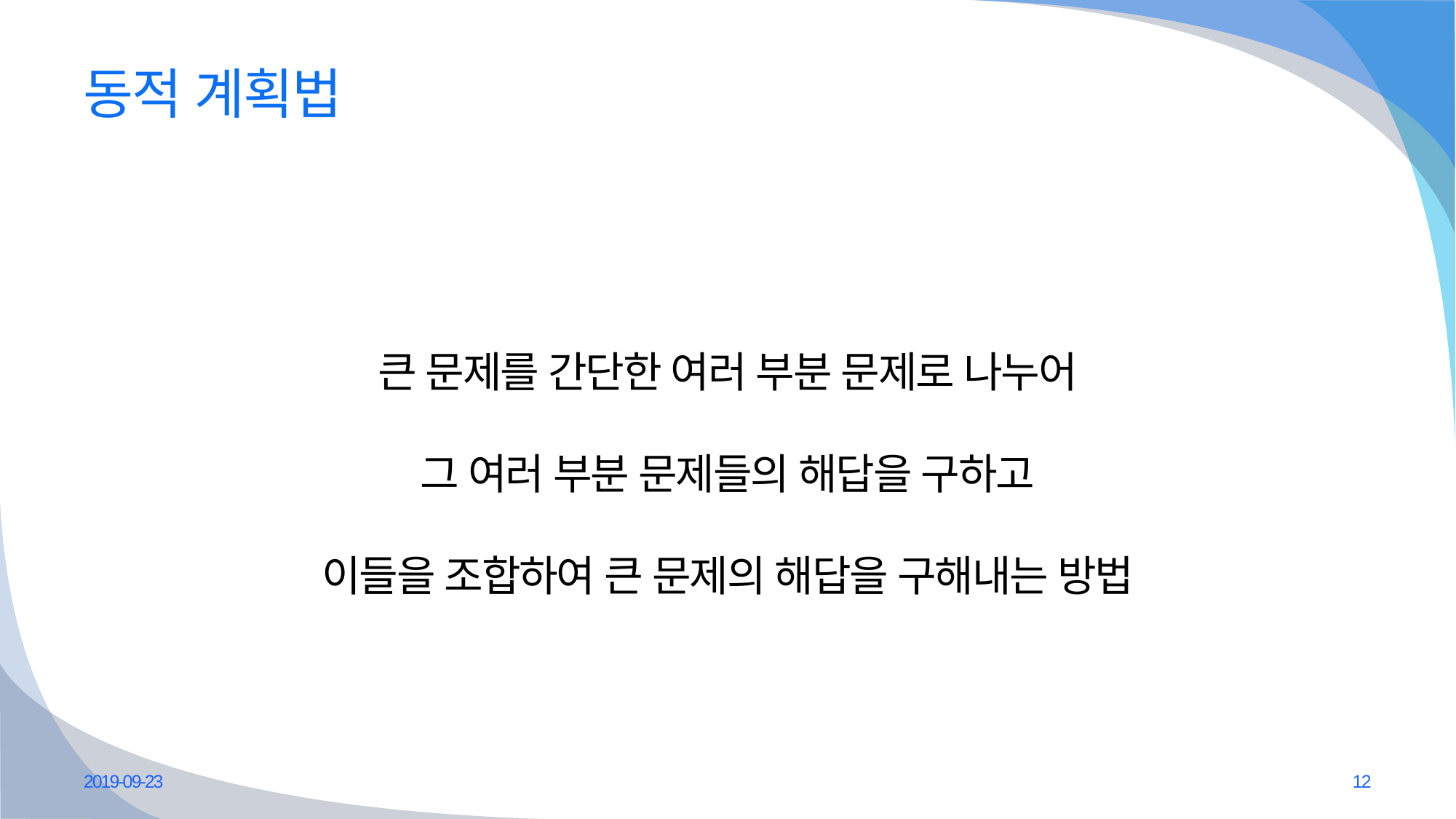

# 동적 계획법

큰 문제를 간단한 여러 부분 문제로 나누어
그 여러 부분 문제들의 해답을 구하고
이들을 조합하여 큰 문제의 해답을 구해내는 방법
2019-09-23
12